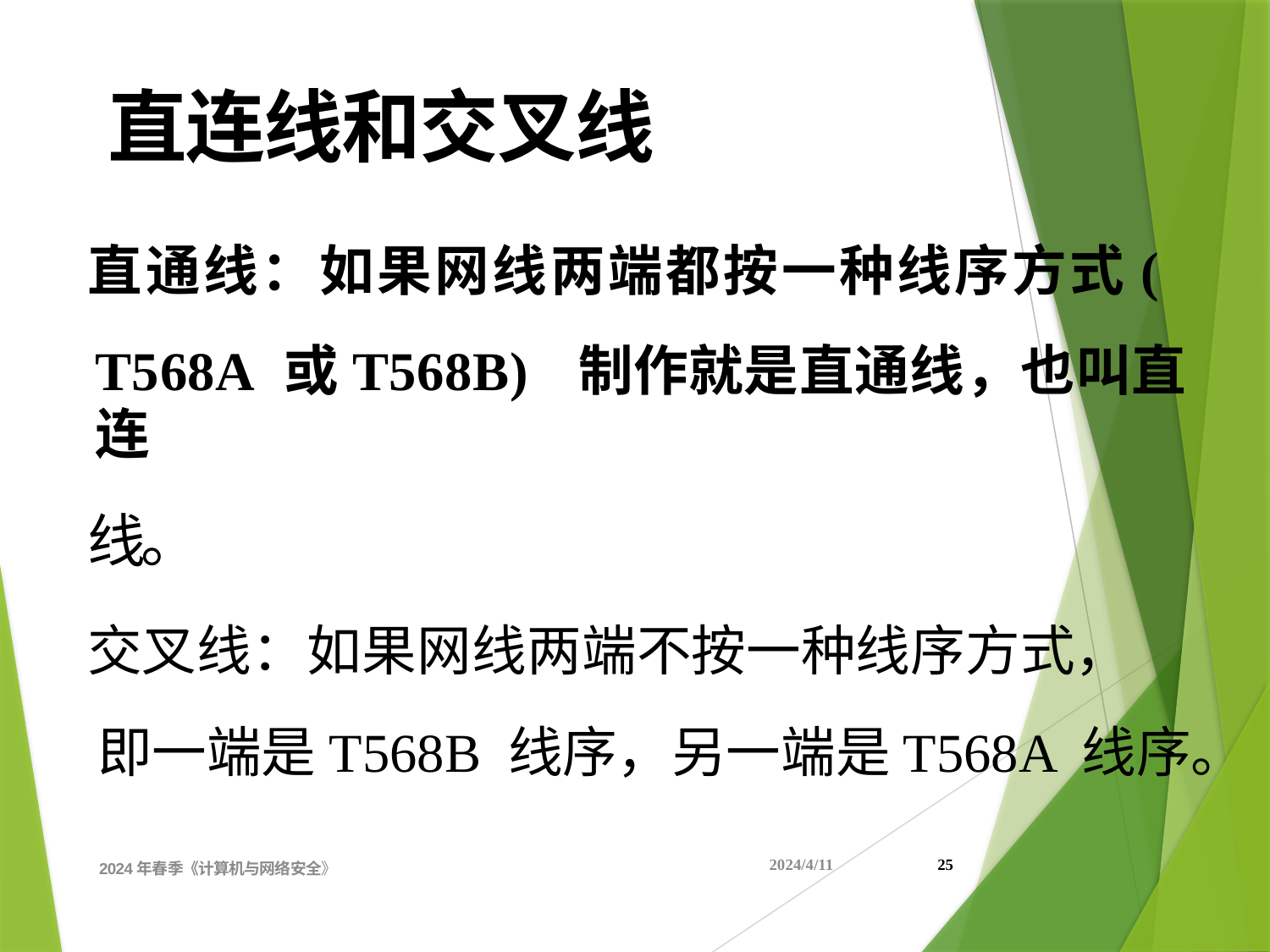

直连线和交叉线

直通线：如果网线两端都按一种线序方式(
T568A 或T568B) 制作就是直通线，也叫直连
线。

交叉线：如果网线两端不按一种线序方式，

即一端是T568B 线序，另一端是T568A 线序。

2024年春季《计算机与网络安全》
2024/4/11
25